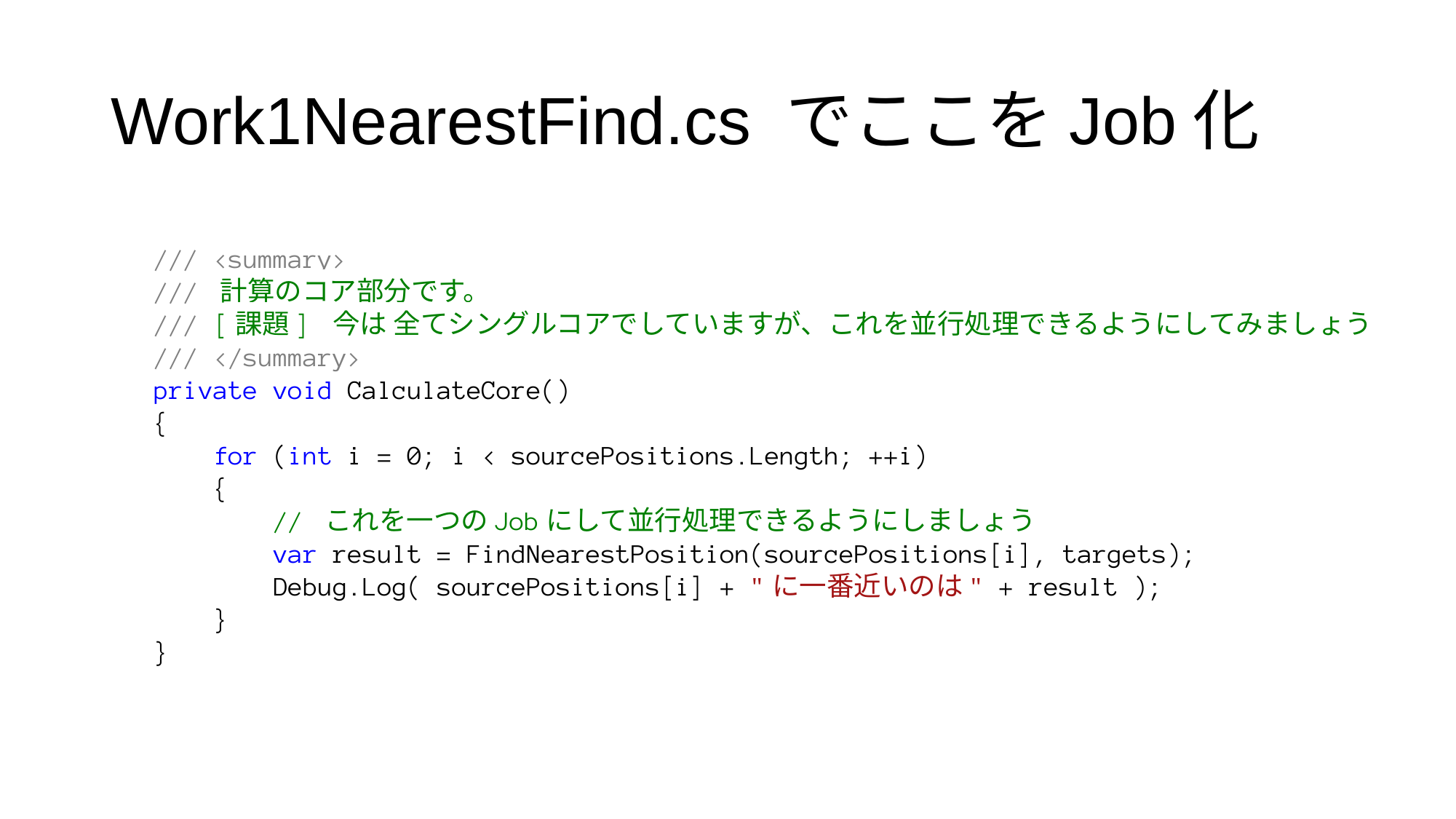

# Work1NearestFind.cs でここをJob化
    /// <summary>
    /// 計算のコア部分です。
    /// [課題] 今は 全てシングルコアでしていますが、これを並行処理できるようにしてみましょう
    /// </summary>
    private void CalculateCore()
    {
        for (int i = 0; i < sourcePositions.Length; ++i)
        {
            // これを一つのJobにして並行処理できるようにしましょう
            var result = FindNearestPosition(sourcePositions[i], targets);
            Debug.Log( sourcePositions[i] + "に一番近いのは" + result );
        }
    }